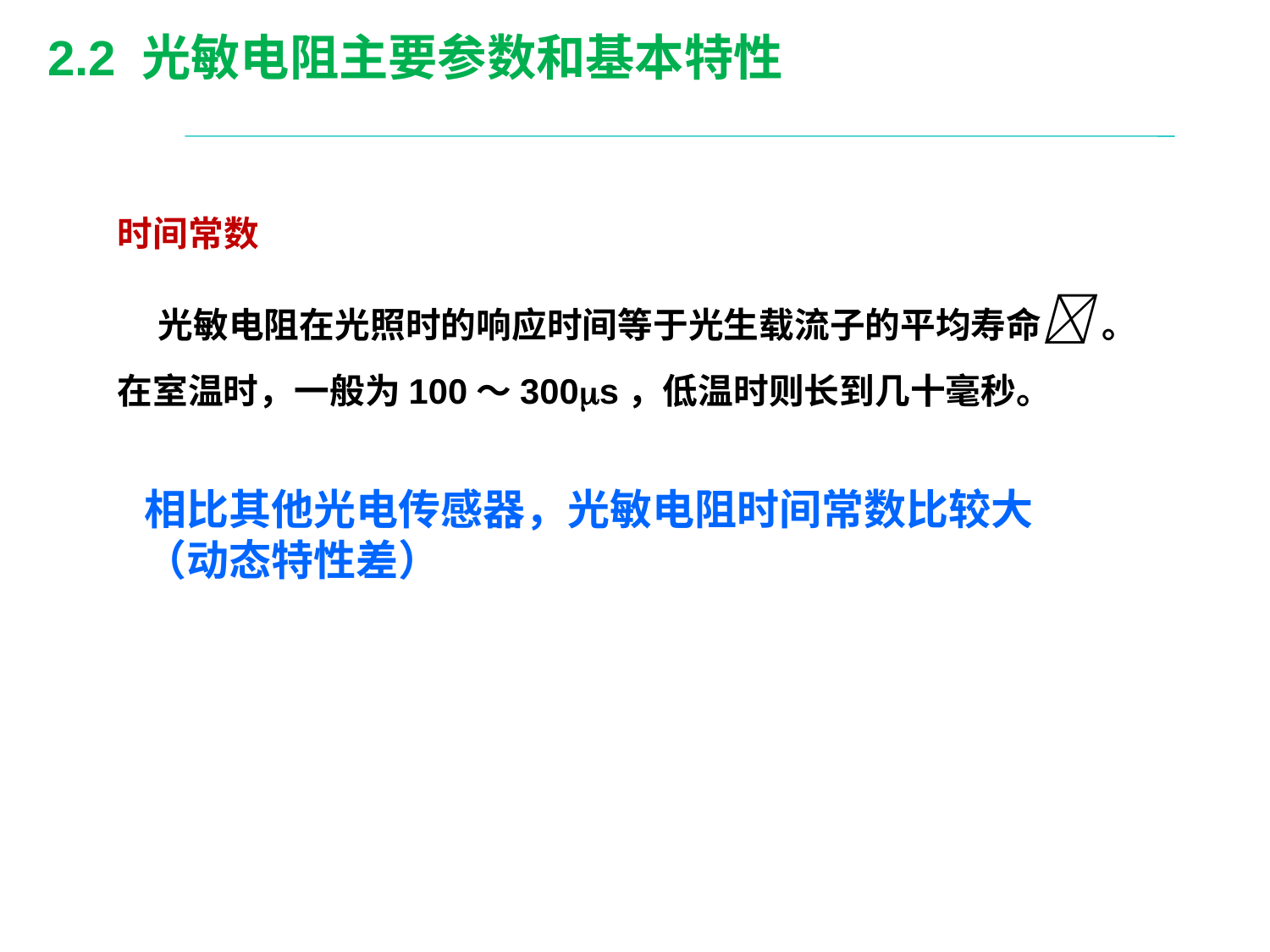

2.2 光敏电阻主要参数和基本特性

时间常数
    光敏电阻在光照时的响应时间等于光生载流子的平均寿命τ 。在室温时，一般为100～300μs，低温时则长到几十毫秒。
相比其他光电传感器，光敏电阻时间常数比较大
（动态特性差）